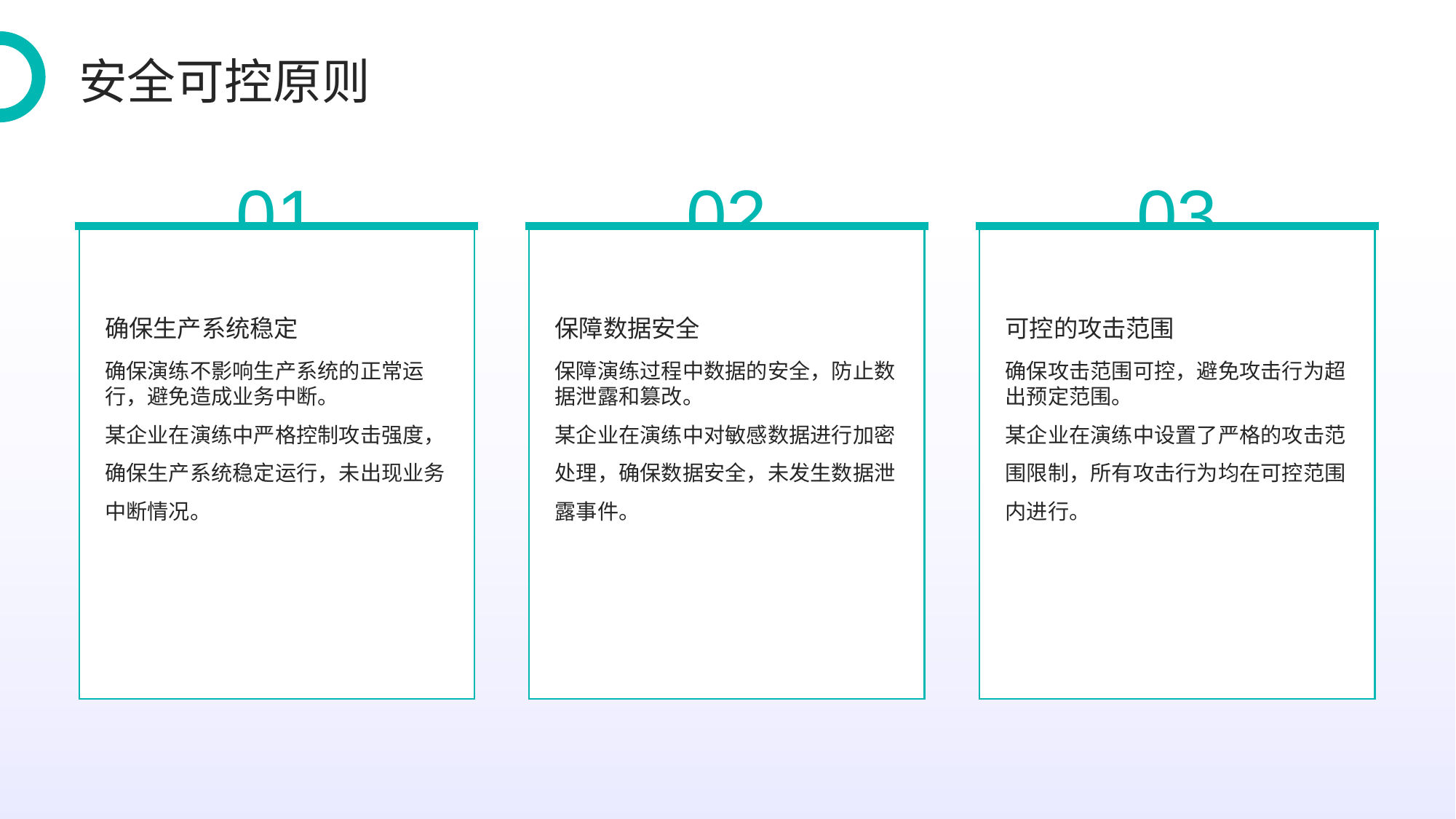

安全可控原则
01
02
03

确保生产系统稳定
保障数据安全
可控的攻击范围
确保演练不影响生产系统的正常运行，避免造成业务中断。
某企业在演练中严格控制攻击强度，确保生产系统稳定运行，未出现业务中断情况。
保障演练过程中数据的安全，防止数据泄露和篡改。
某企业在演练中对敏感数据进行加密处理，确保数据安全，未发生数据泄露事件。
确保攻击范围可控，避免攻击行为超出预定范围。
某企业在演练中设置了严格的攻击范围限制，所有攻击行为均在可控范围内进行。